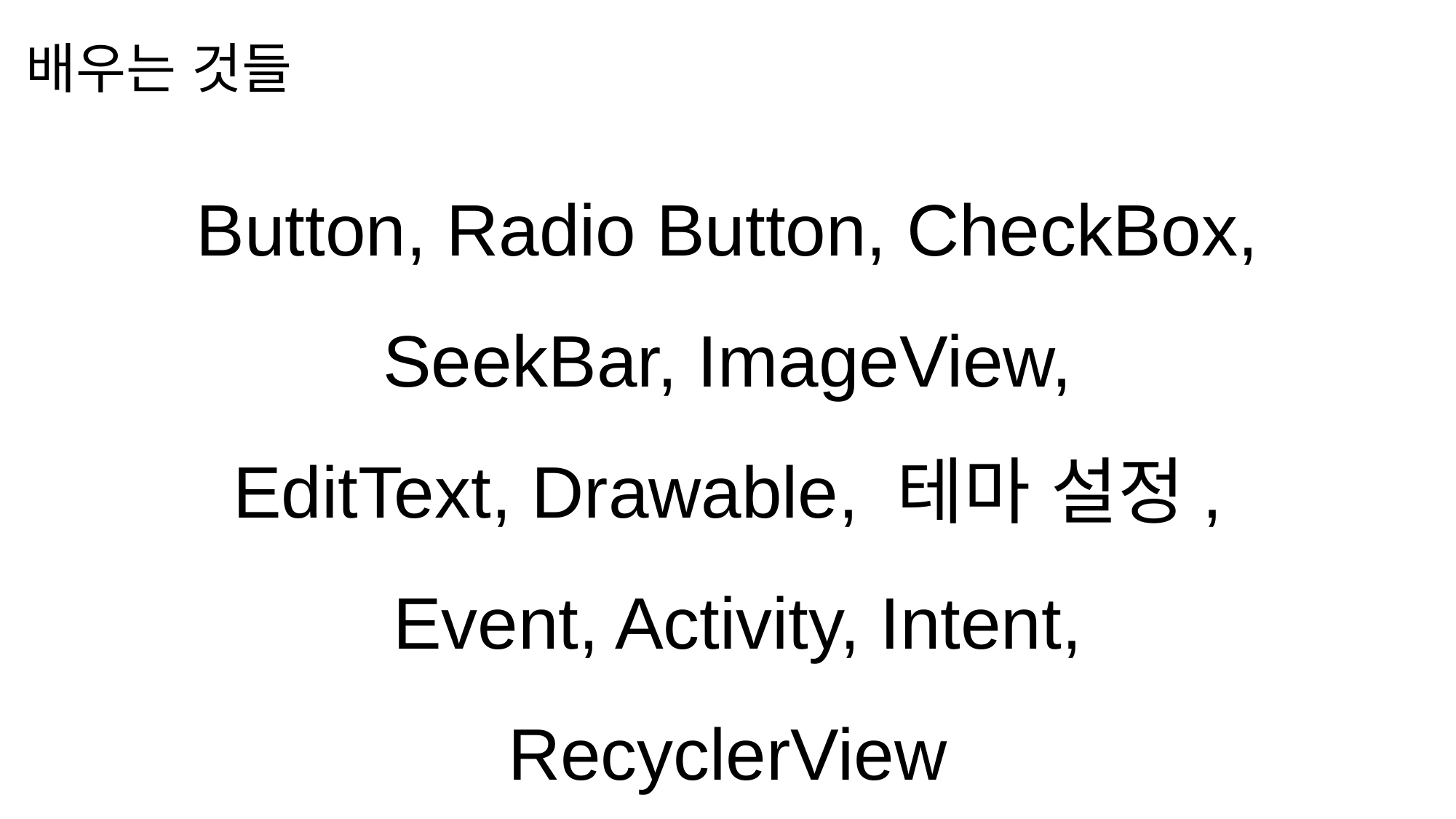

배우는 것들
나눔스퀘어OTF ExtraBold
나눔스퀘어OTF Bold
Button, Radio Button, CheckBox, SeekBar, ImageView,
EditText, Drawable, 테마 설정,
 Event, Activity, Intent, RecyclerView
나눔스퀘어OTF
나눔스퀘어_ac ExtraBold
나눔스퀘어_ac Bold
나눔스퀘어_ac
나눔스퀘어 ExtraBold
나눔스퀘어 Bold
나눔스퀘어
나눔스퀘어 Light